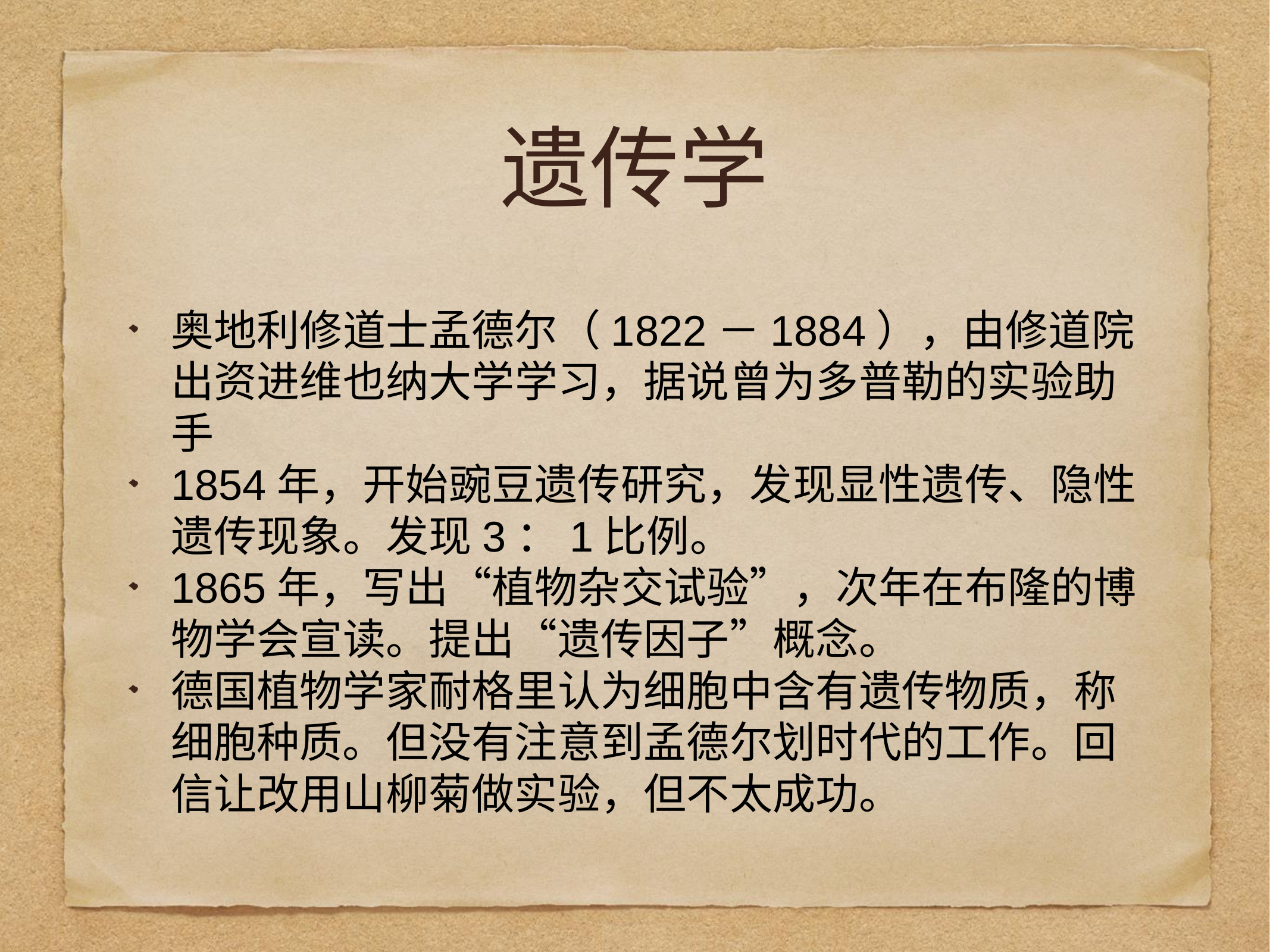

# 遗传学
奥地利修道士孟德尔（1822－1884），由修道院出资进维也纳大学学习，据说曾为多普勒的实验助手
1854年，开始豌豆遗传研究，发现显性遗传、隐性遗传现象。发现3：1比例。
1865年，写出“植物杂交试验”，次年在布隆的博物学会宣读。提出“遗传因子”概念。
德国植物学家耐格里认为细胞中含有遗传物质，称细胞种质。但没有注意到孟德尔划时代的工作。回信让改用山柳菊做实验，但不太成功。